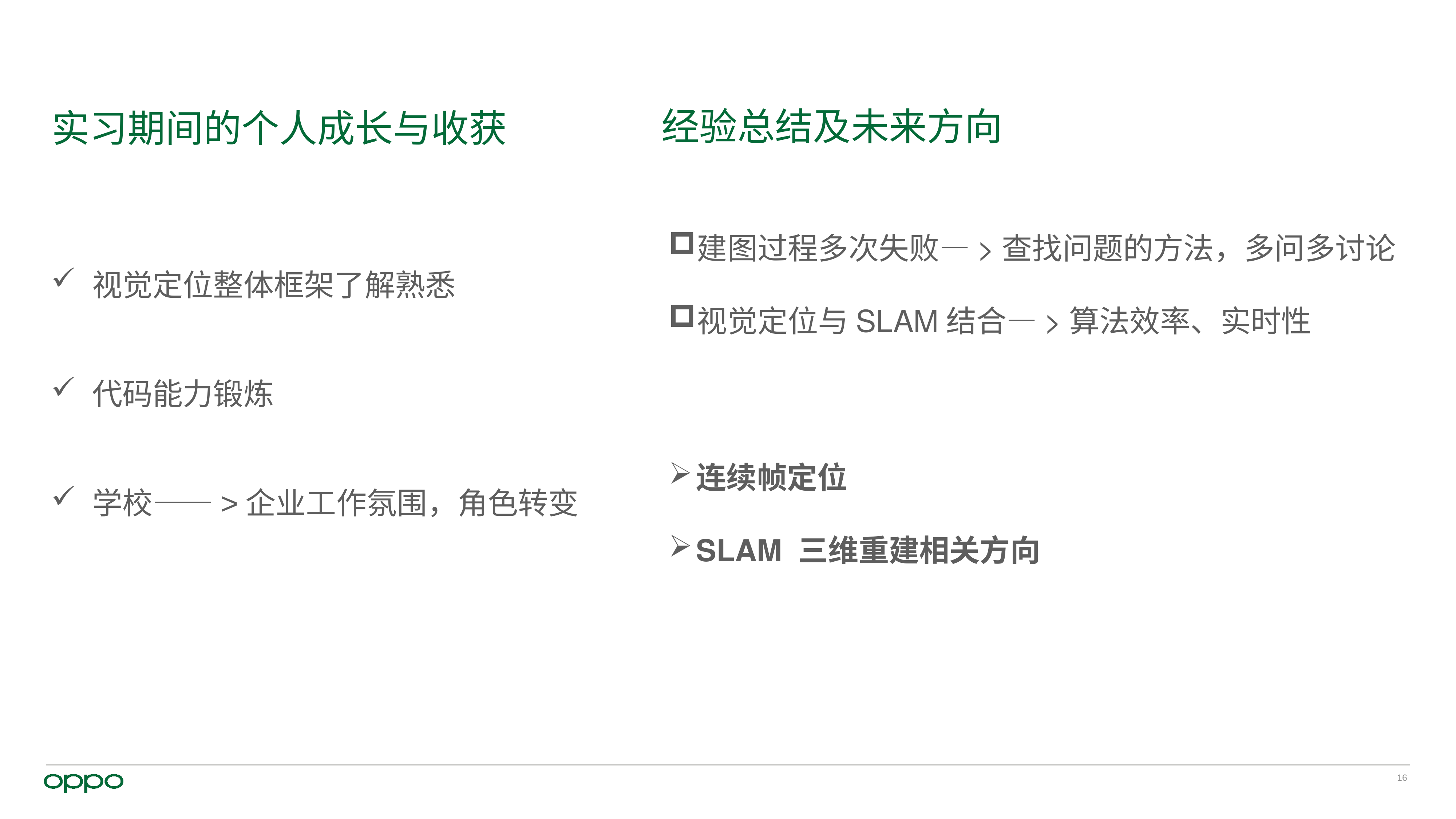

经验总结及未来方向
# 实习期间的个人成长与收获
建图过程多次失败—>查找问题的方法，多问多讨论

视觉定位与SLAM结合—>算法效率、实时性

视觉定位整体框架了解熟悉

代码能力锻炼

学校——>企业工作氛围，角色转变

连续帧定位

SLAM 三维重建相关方向